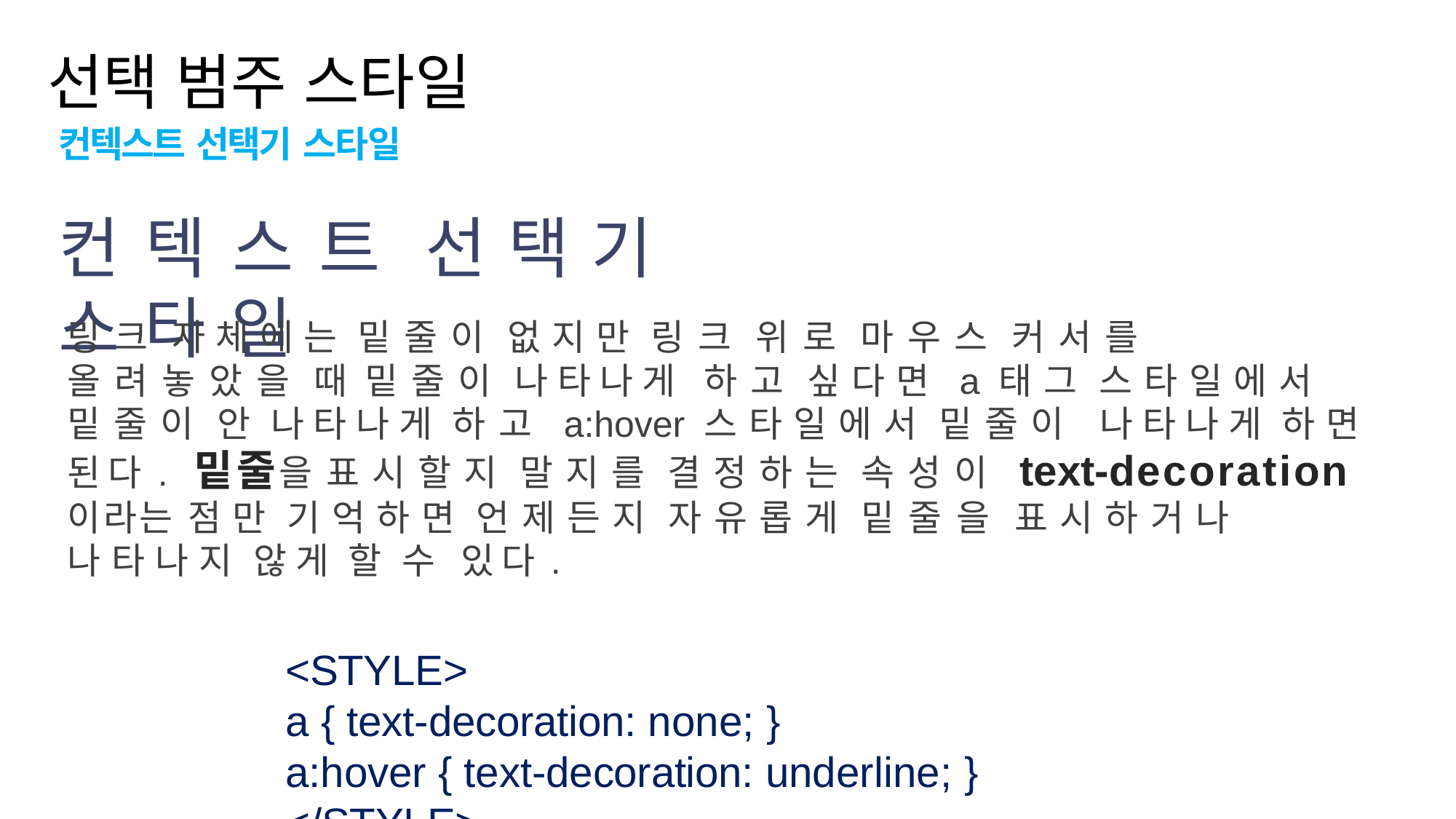

선택 범주 스타일
컨텍스트 선택기 스타일
컨텍스트 선택기 스타일
링크 자체에는 밑줄이 없지만 링크 위로 마우스 커서를 올려놓았을 때 밑줄이 나타나게 하고 싶다면 a 태그 스타일에서 밑줄이 안 나타나게 하고 a:hover 스타일에서 밑줄이 나타나게 하면 된다. 밑줄을 표시할지 말지를 결정하는 속성이 text-decoration이라는 점만 기억하면 언제든지 자유롭게 밑줄을 표시하거나 나타나지 않게 할 수 있다.

<STYLE>
a { text-decoration: none; }
a:hover { text-decoration: underline; }
</STYLE>